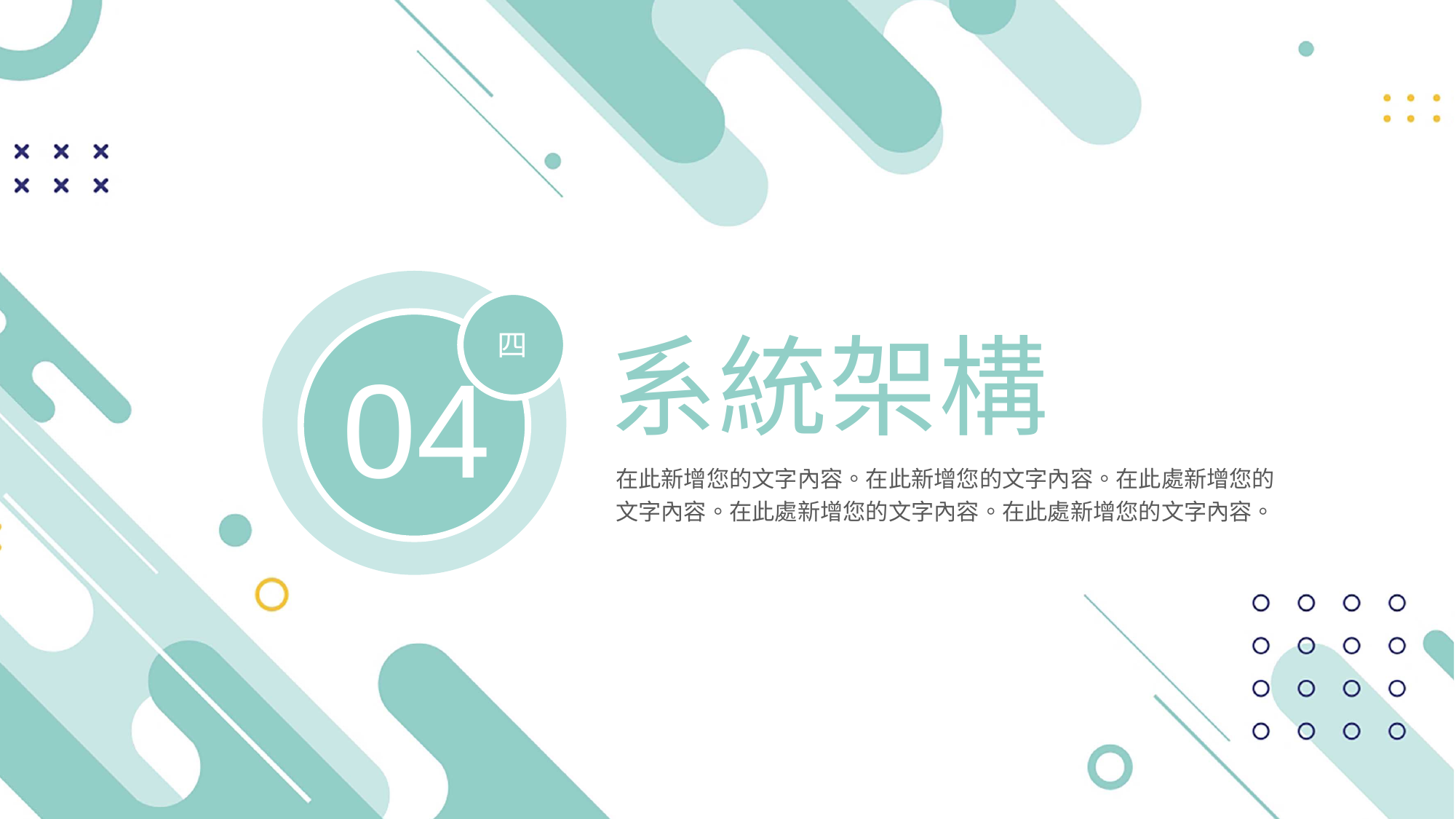

系統架構
四
04
在此新增您的文字內容。在此新增您的文字內容。在此處新增您的文字內容。在此處新增您的文字內容。在此處新增您的文字內容。